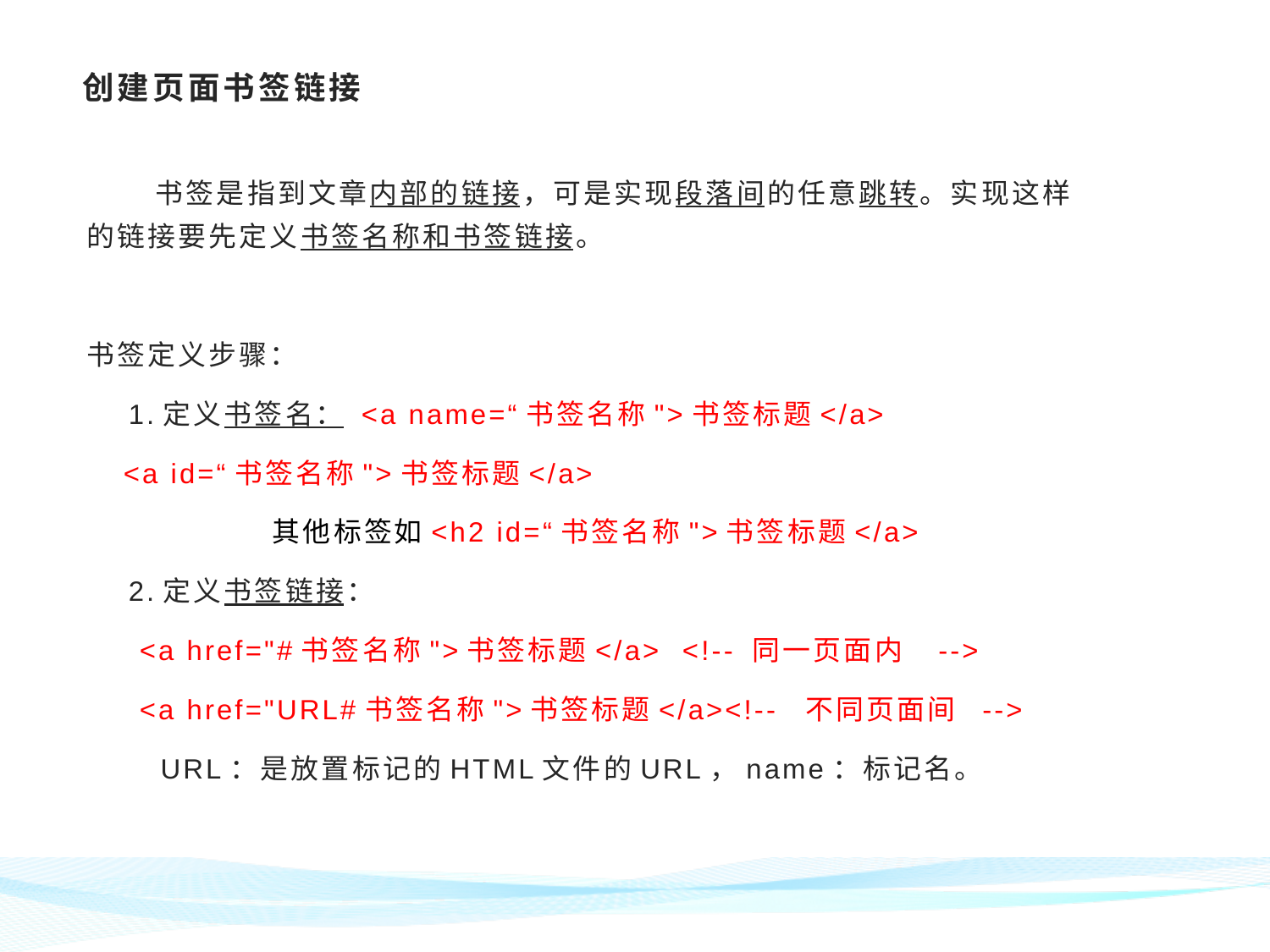

# 创建页面书签链接
       书签是指到文章内部的链接，可是实现段落间的任意跳转。实现这样的链接要先定义书签名称和书签链接。

书签定义步骤：
    1.定义书签名： <a name=“书签名称">书签标题</a>
			 <a id=“书签名称">书签标题</a>
                    其他标签如<h2 id=“书签名称">书签标题</a>
    2.定义书签链接：
<a href="#书签名称">书签标题</a>  <!-- 同一页面内   -->
<a href="URL#书签名称">书签标题</a><!--  不同页面间  -->
  URL：是放置标记的HTML文件的URL，name：标记名。